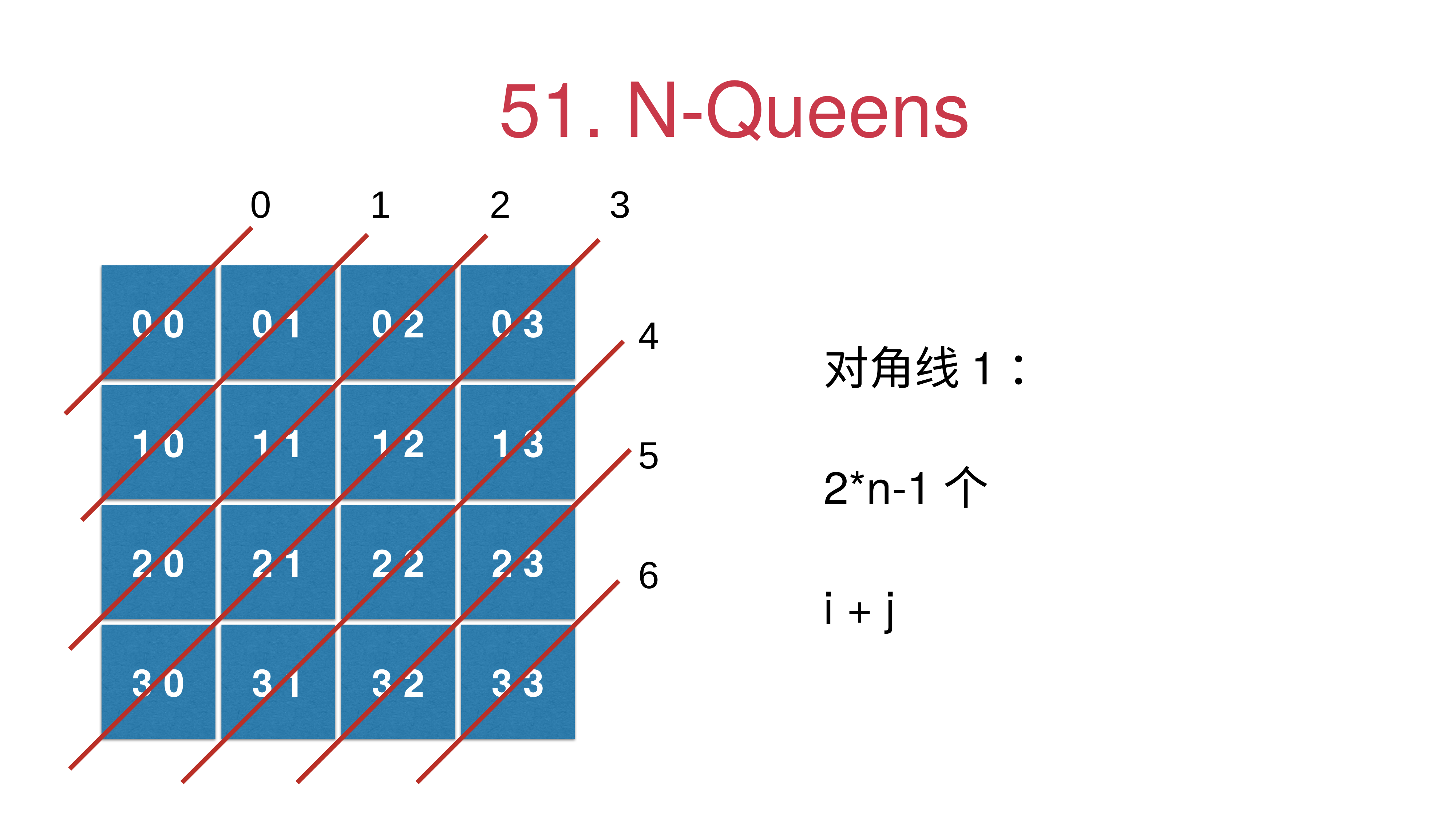

# 51. N-Queens
0
1
2
3

0 0
0 1
0 2
0 3
4
对角线1：
1 0
1 1
1 2
1 3
5
2*n-1个
2 0
2 1
2 2
2 3
6
i + j
3 0
3 1
3 2
3 3